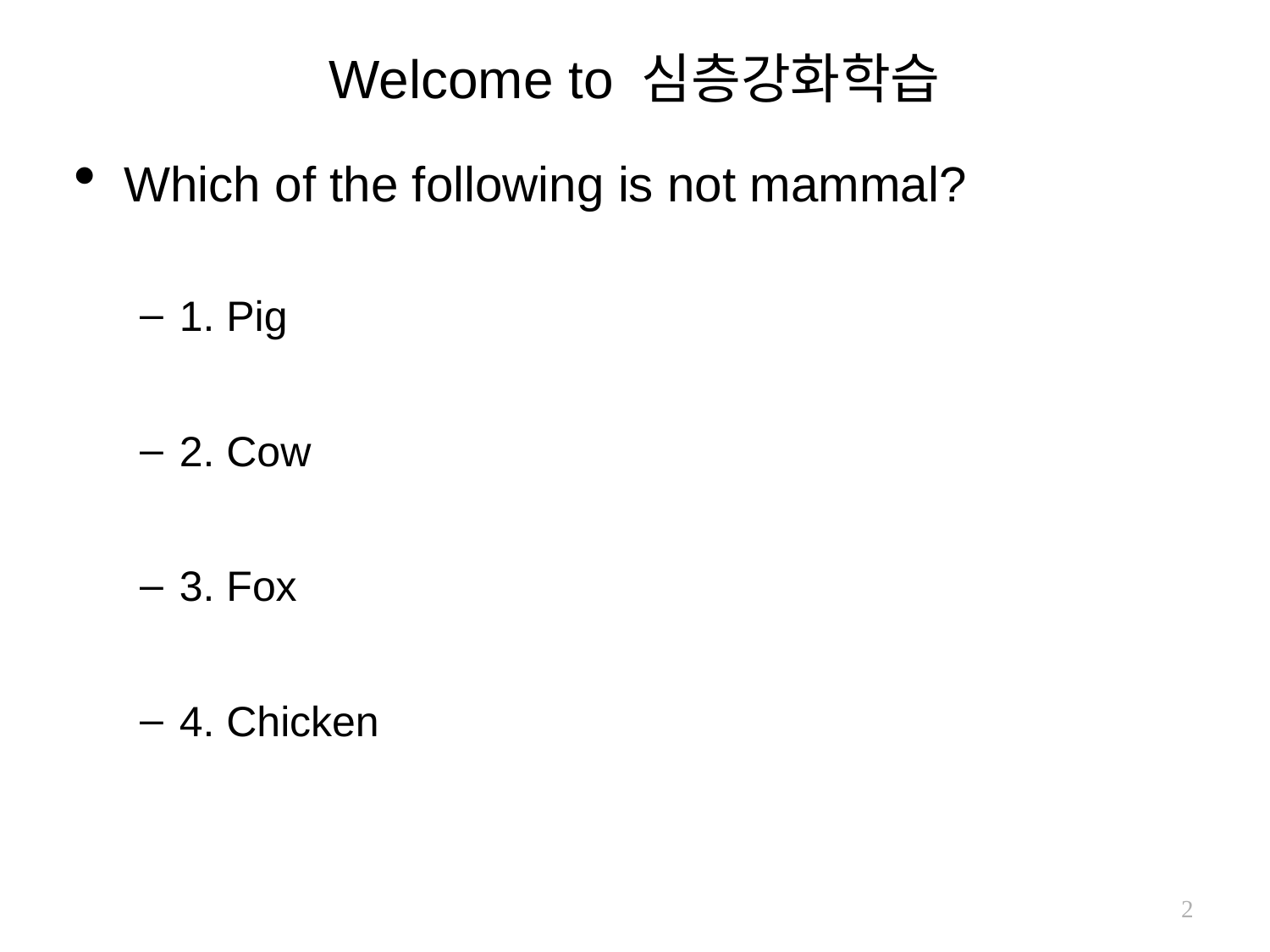

# Welcome to 심층강화학습
Which of the following is not mammal?

1. Pig

2. Cow

3. Fox

4. Chicken
2